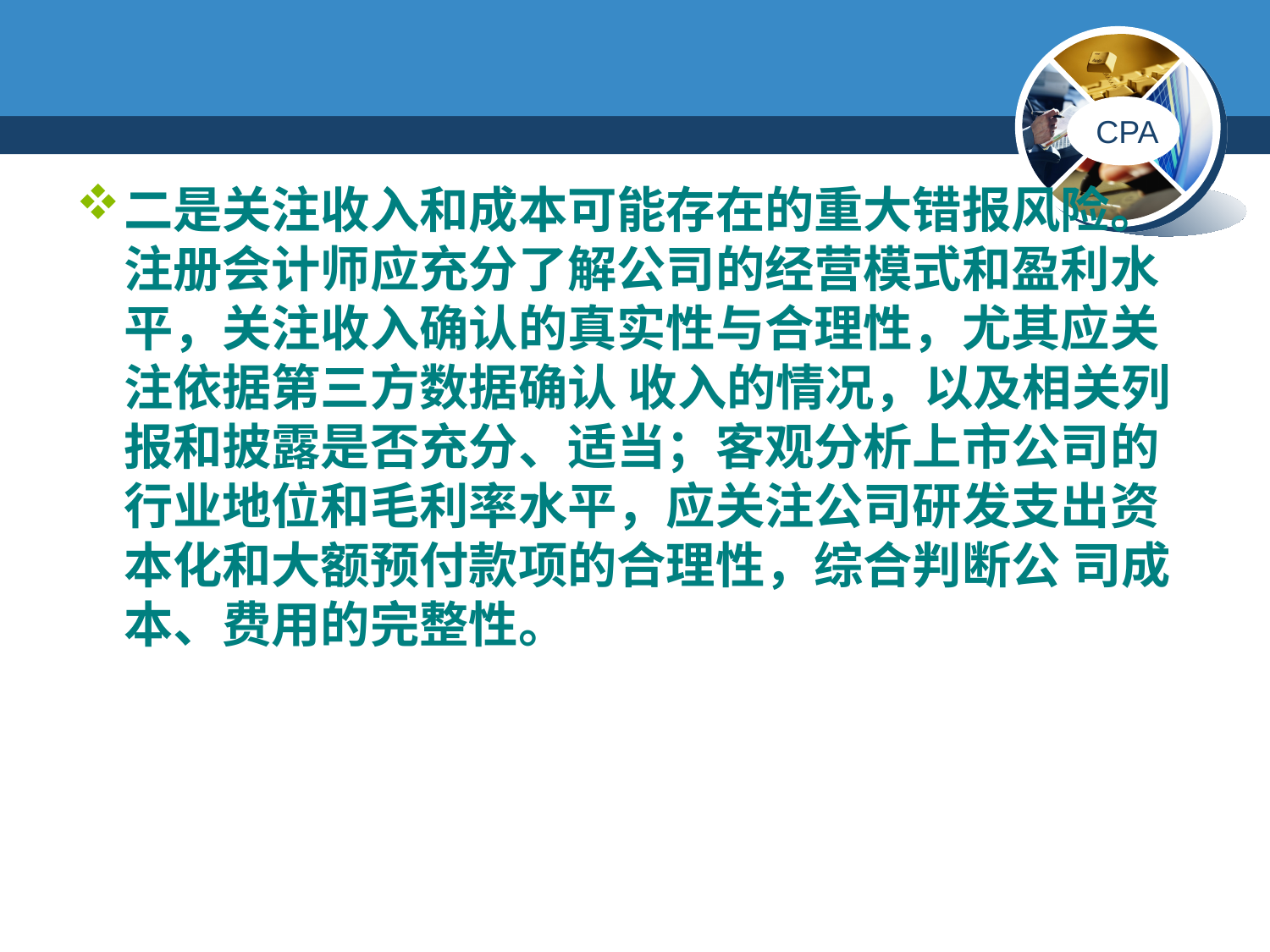

#
二是关注收入和成本可能存在的重大错报风险。注册会计师应充分了解公司的经营模式和盈利水平，关注收入确认的真实性与合理性，尤其应关注依据第三方数据确认 收入的情况，以及相关列报和披露是否充分、适当；客观分析上市公司的行业地位和毛利率水平，应关注公司研发支出资本化和大额预付款项的合理性，综合判断公 司成本、费用的完整性。